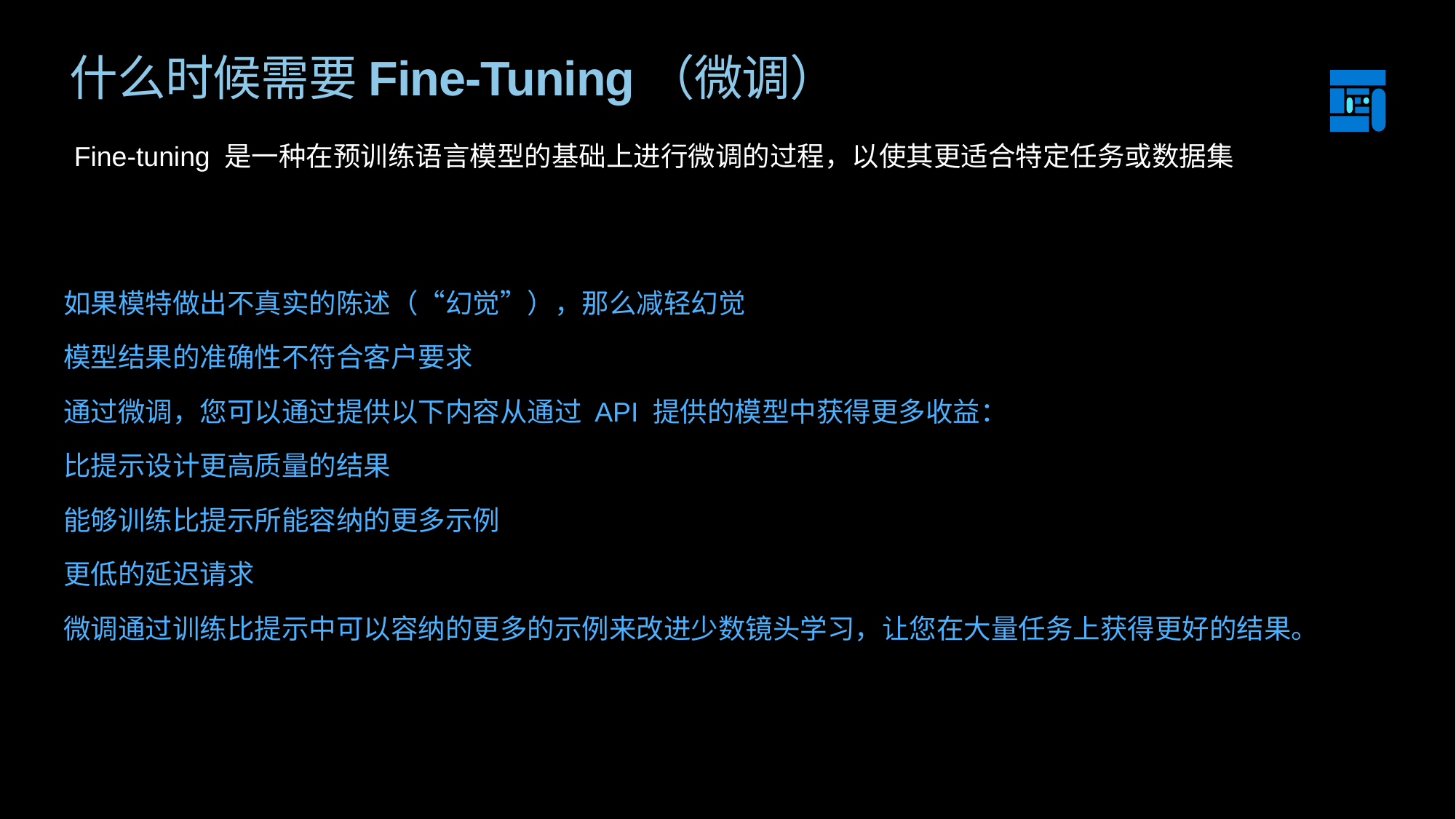

什么时候需要Fine-Tuning（微调）

Fine-tuning 是一种在预训练语言模型的基础上进行微调的过程，以使其更适合特定任务或数据集
如果模特做出不真实的陈述（“幻觉”），那么减轻幻觉
模型结果的准确性不符合客户要求
通过微调，您可以通过提供以下内容从通过 API 提供的模型中获得更多收益：
比提示设计更高质量的结果
能够训练比提示所能容纳的更多示例
更低的延迟请求
微调通过训练比提示中可以容纳的更多的示例来改进少数镜头学习，让您在大量任务上获得更好的结果。